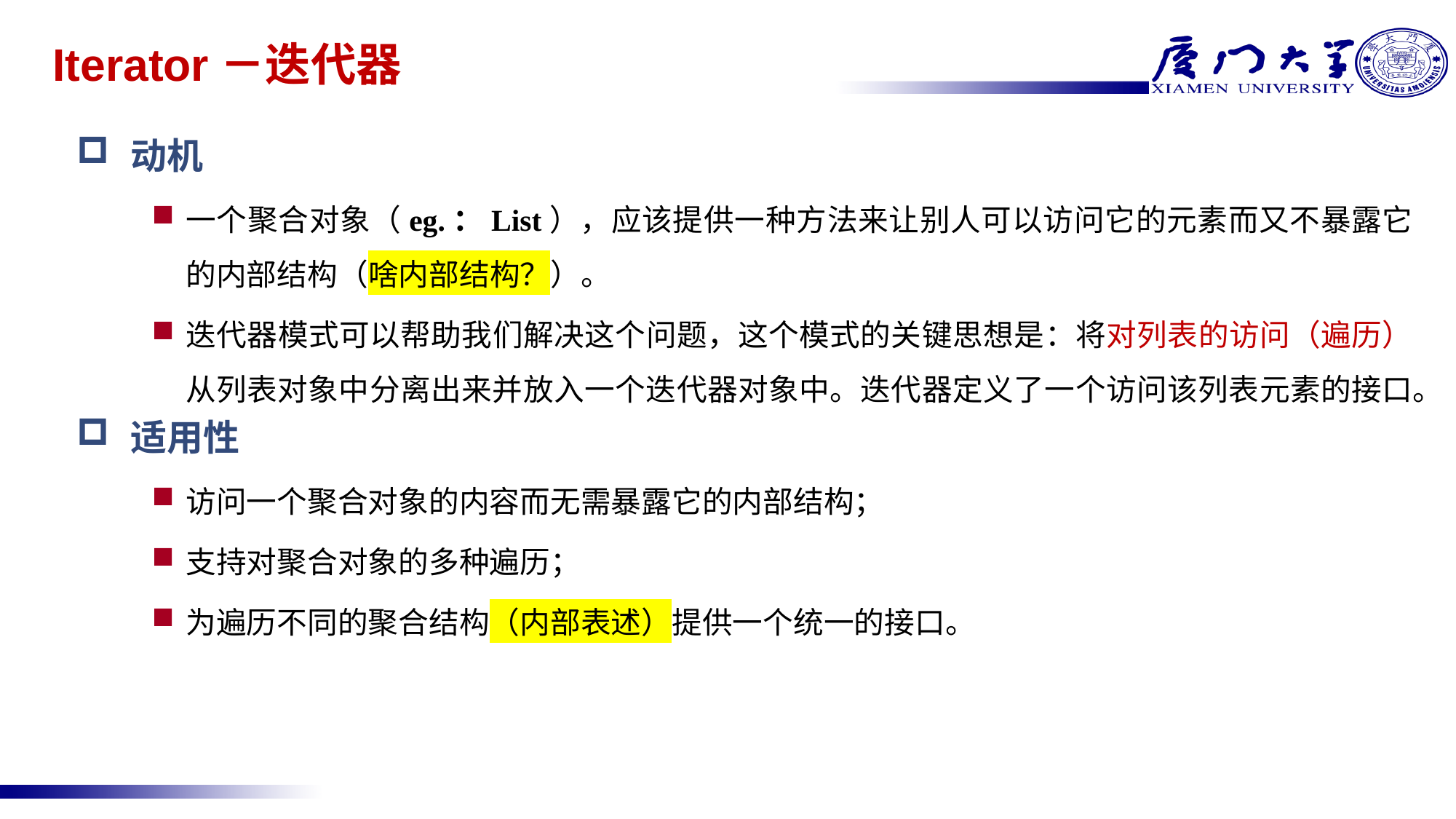

# Iterator－迭代器
动机
一个聚合对象（eg.：List），应该提供一种方法来让别人可以访问它的元素而又不暴露它的内部结构（啥内部结构？）。
迭代器模式可以帮助我们解决这个问题，这个模式的关键思想是：将对列表的访问（遍历）从列表对象中分离出来并放入一个迭代器对象中。迭代器定义了一个访问该列表元素的接口。
适用性
访问一个聚合对象的内容而无需暴露它的内部结构；
支持对聚合对象的多种遍历；
为遍历不同的聚合结构（内部表述）提供一个统一的接口。